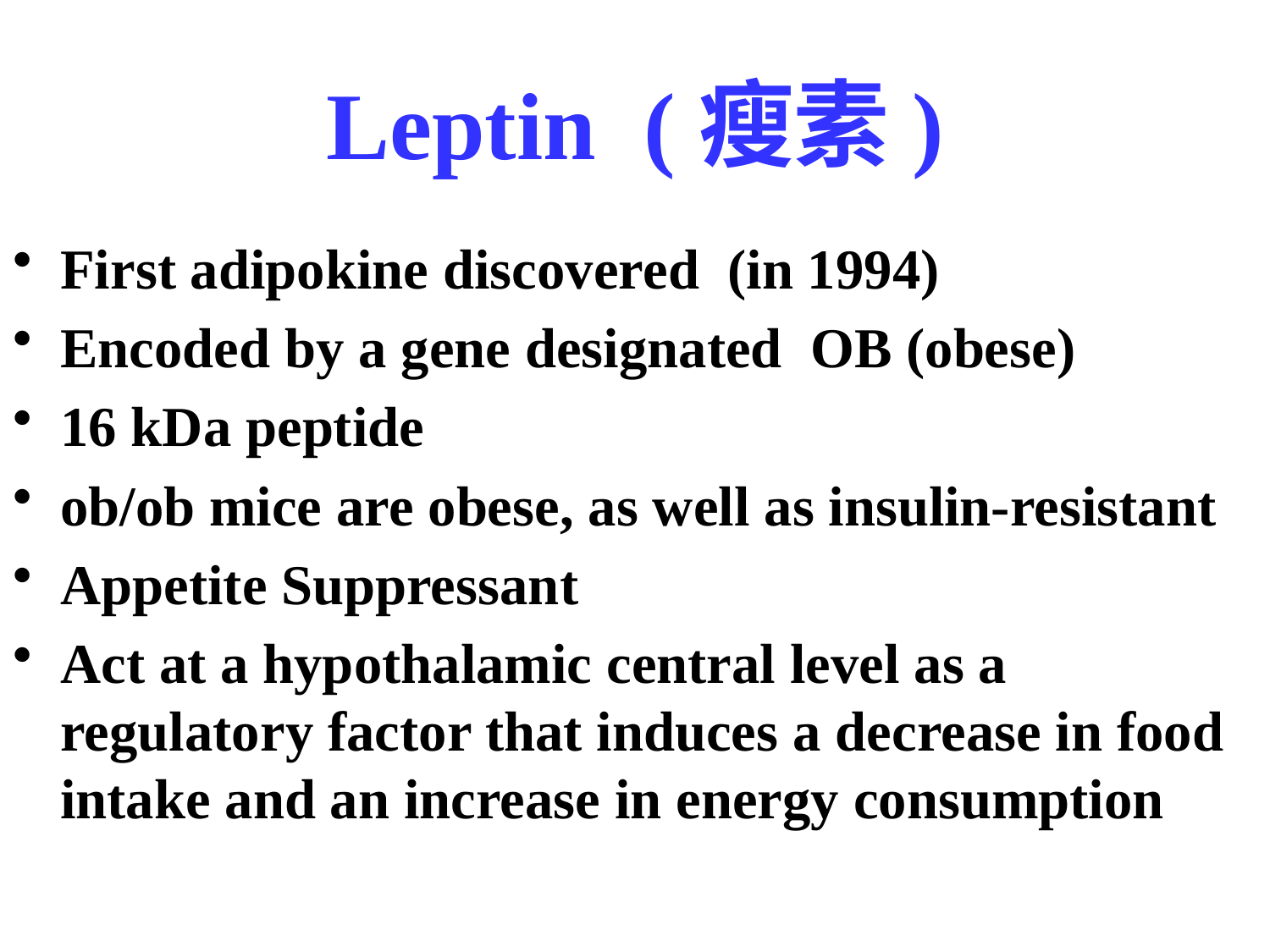

# Leptin  (瘦素)
First adipokine discovered  (in 1994)
Encoded by a gene designated  OB (obese)
16 kDa peptide
ob/ob mice are obese, as well as insulin-resistant
Appetite Suppressant
Act at a hypothalamic central level as a regulatory factor that induces a decrease in food intake and an increase in energy consumption